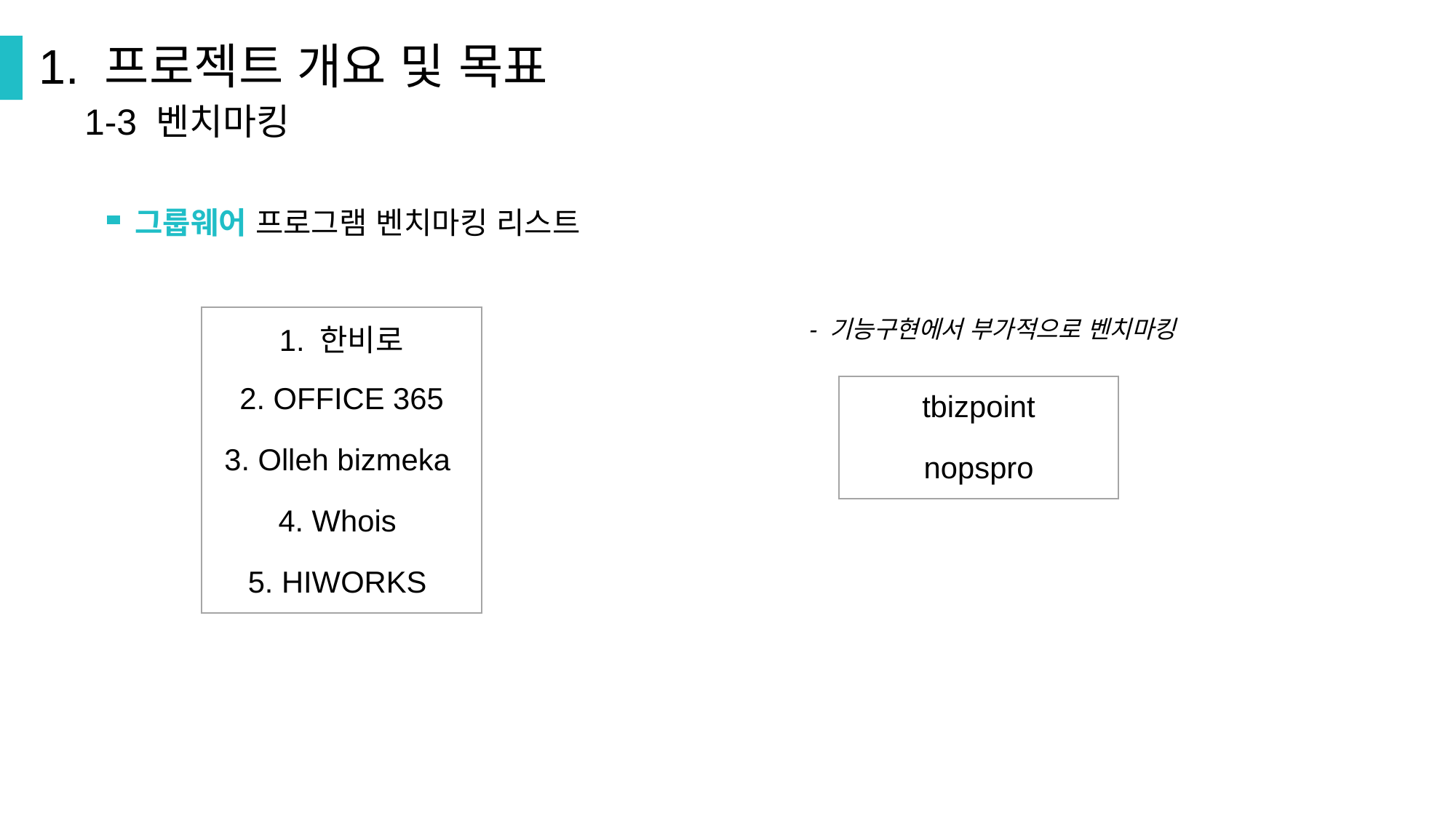

1. 프로젝트 개요 및 목표

1-3 벤치마킹
그룹웨어 프로그램 벤치마킹 리스트
| 1. 한비로 |
| --- |
| 2. OFFICE 365 |
| 3. Olleh bizmeka |
| 4. Whois |
| 5. HIWORKS |
- 기능구현에서 부가적으로 벤치마킹
| tbizpoint |
| --- |
| nopspro |